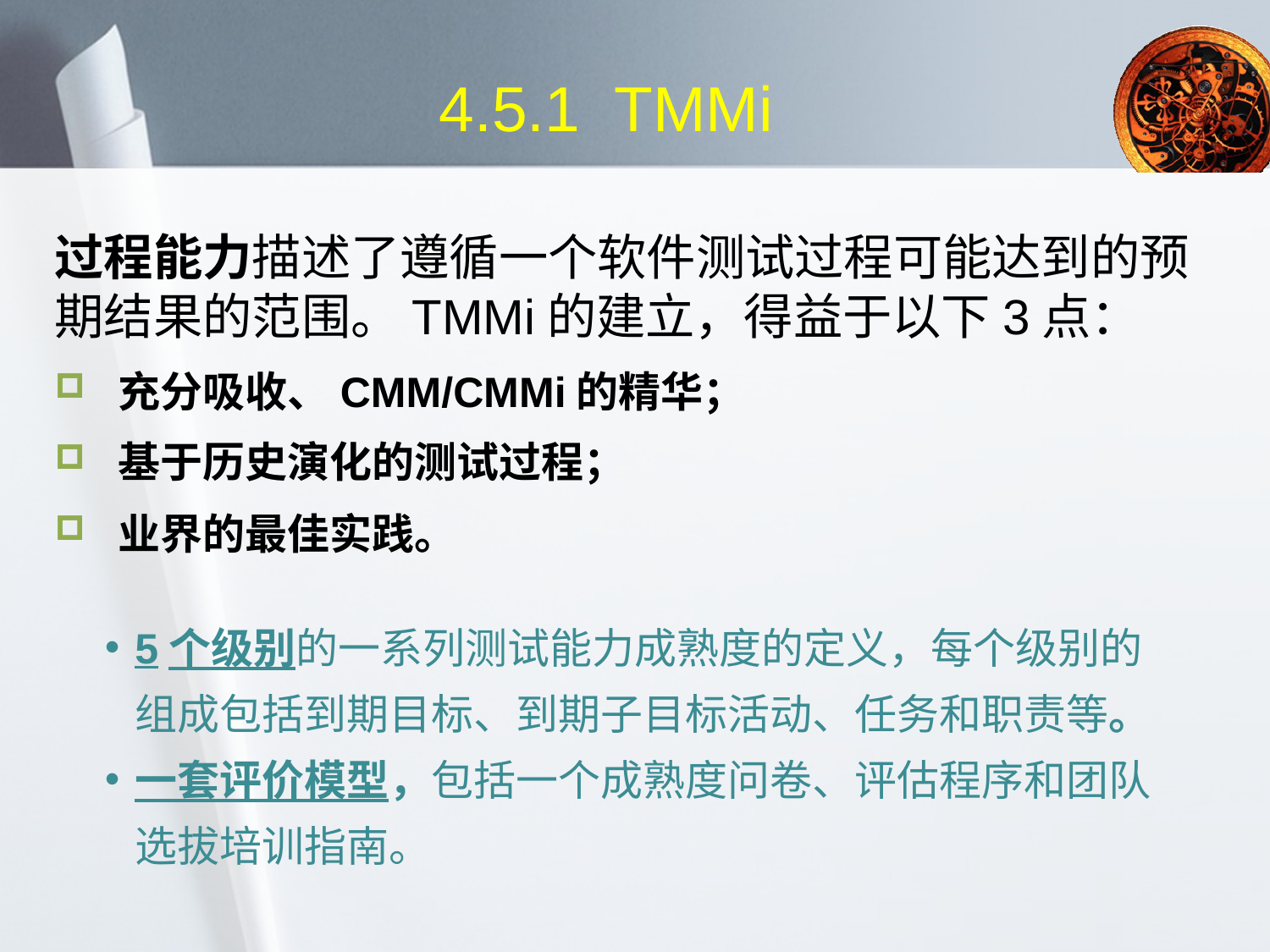

# 4.5.1  TMMi
过程能力描述了遵循一个软件测试过程可能达到的预期结果的范围。TMMi的建立，得益于以下3点：
充分吸收、CMM/CMMi的精华；
基于历史演化的测试过程；
业界的最佳实践。

5个级别的一系列测试能力成熟度的定义，每个级别的组成包括到期目标、到期子目标活动、任务和职责等。
一套评价模型，包括一个成熟度问卷、评估程序和团队选拔培训指南。